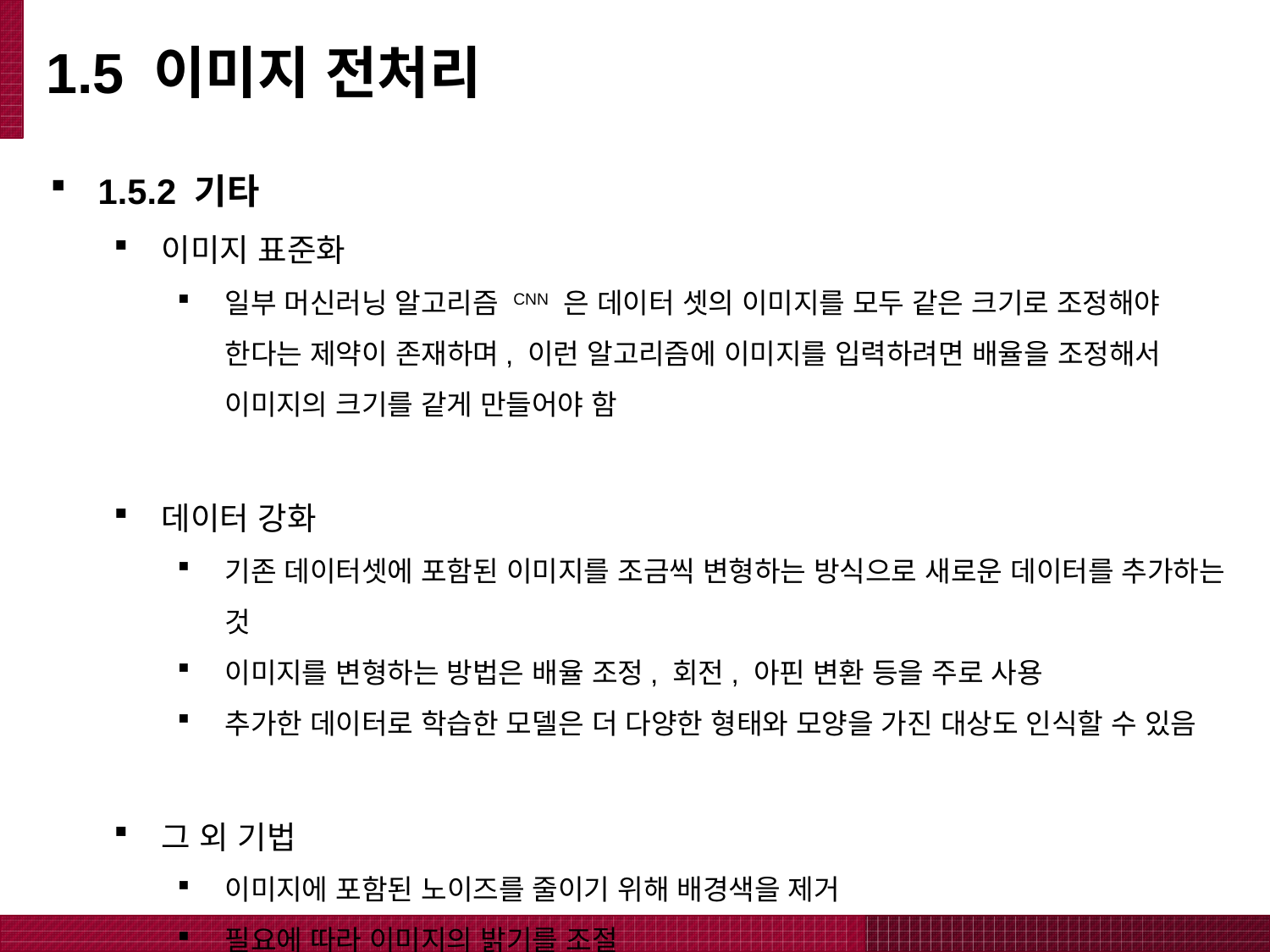

# 1.5 이미지 전처리
1.5.2 기타
이미지 표준화
일부 머신러닝 알고리즘 CNN 은 데이터 셋의 이미지를 모두 같은 크기로 조정해야 한다는 제약이 존재하며, 이런 알고리즘에 이미지를 입력하려면 배율을 조정해서 이미지의 크기를 같게 만들어야 함

데이터 강화
기존 데이터셋에 포함된 이미지를 조금씩 변형하는 방식으로 새로운 데이터를 추가하는 것
이미지를 변형하는 방법은 배율 조정, 회전, 아핀 변환 등을 주로 사용
추가한 데이터로 학습한 모델은 더 다양한 형태와 모양을 가진 대상도 인식할 수 있음

그 외 기법
이미지에 포함된 노이즈를 줄이기 위해 배경색을 제거
필요에 따라 이미지의 밝기를 조절